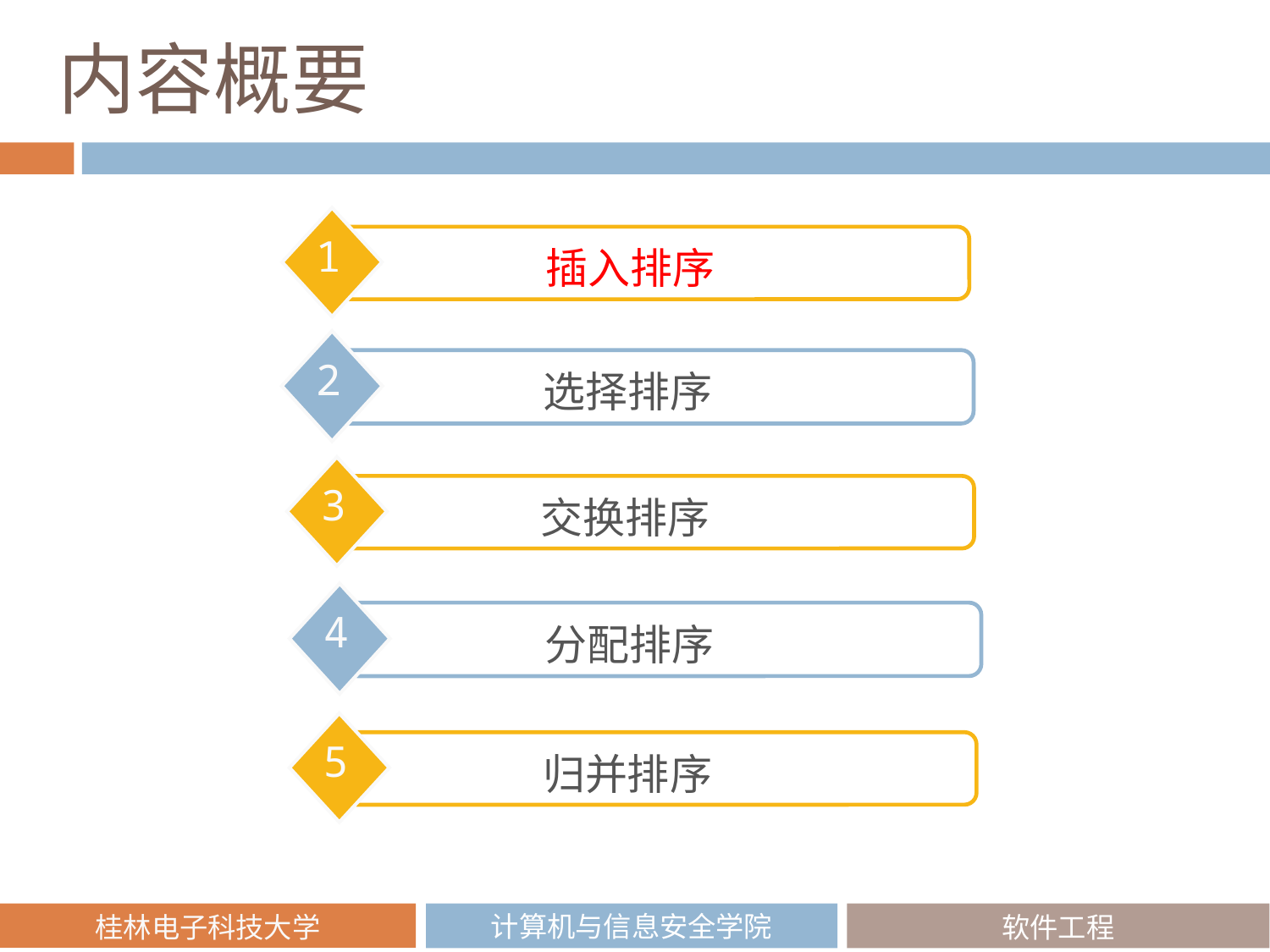

# 内容概要

1

 插入排序

2

选择排序

3

交换排序

4

分配排序

5

归并排序